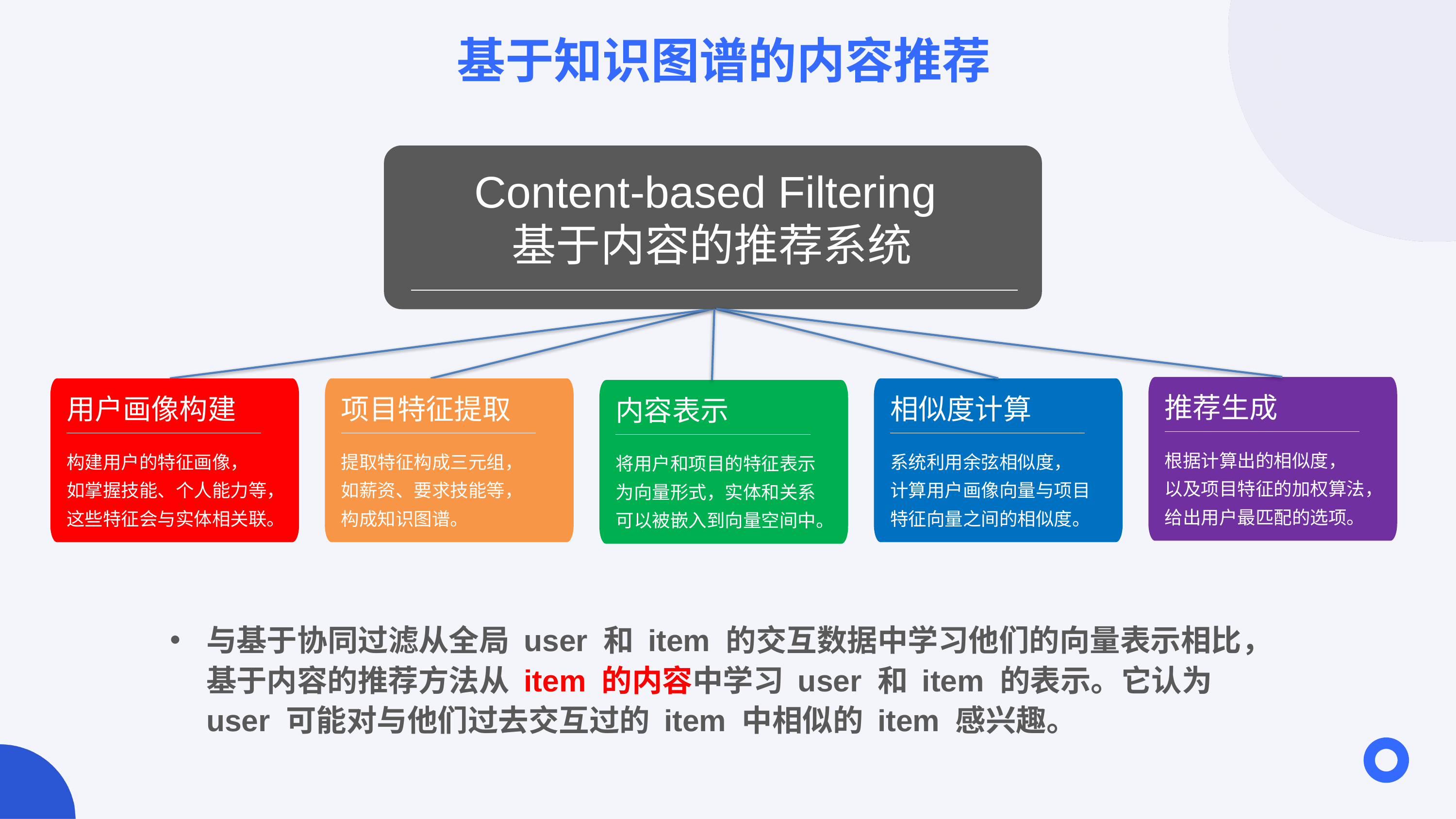

基于知识图谱的内容推荐

Content-based Filtering
基于内容的推荐系统

推荐生成
根据计算出的相似度，
以及项目特征的加权算法，给出用户最匹配的选项。

相似度计算
系统利用余弦相似度，
计算用户画像向量与项目特征向量之间的相似度。

用户画像构建
构建用户的特征画像，
如掌握技能、个人能力等，
这些特征会与实体相关联。

项目特征提取
提取特征构成三元组，
如薪资、要求技能等，
构成知识图谱。

内容表示
将用户和项目的特征表示为向量形式，实体和关系可以被嵌入到向量空间中。
02
与基于协同过滤从全局 user 和 item 的交互数据中学习他们的向量表示相比，基于内容的推荐方法从 item 的内容中学习 user 和 item 的表示。它认为 user 可能对与他们过去交互过的 item 中相似的 item 感兴趣。